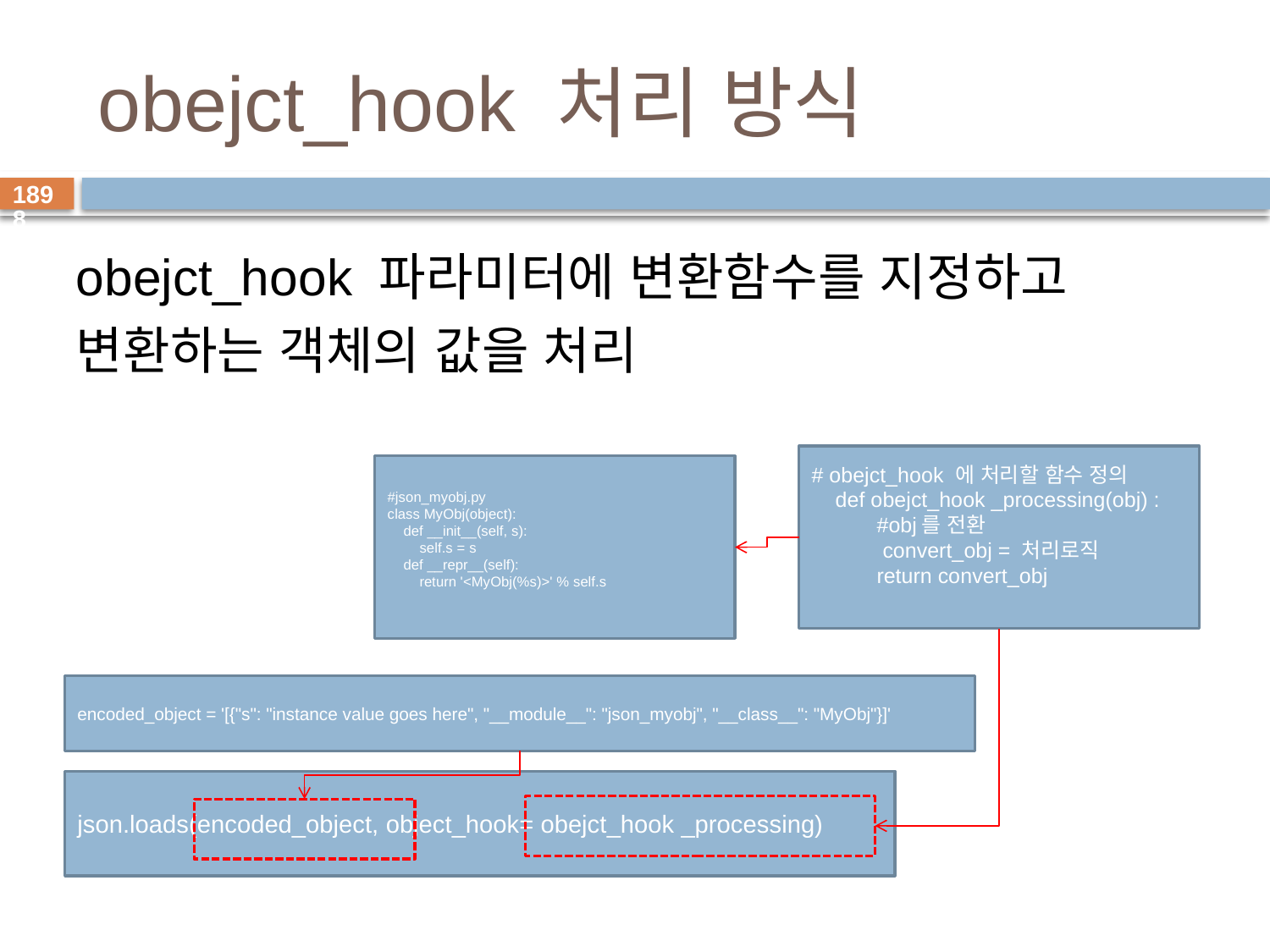

# obejct_hook 처리 방식
1898
obejct_hook 파라미터에 변환함수를 지정하고 변환하는 객체의 값을 처리
# obejct_hook 에 처리할 함수 정의
    def obejct_hook _processing(obj) :
           #obj를 전환
            convert_obj = 처리로직
           return convert_obj

#json_myobj.py
class MyObj(object):
    def __init__(self, s):
        self.s = s
    def __repr__(self):
        return '<MyObj(%s)>' % self.s

encoded_object = '[{"s": "instance value goes here", "__module__": "json_myobj", "__class__": "MyObj"}]'
json.loads(encoded_object, object_hook= obejct_hook _processing)